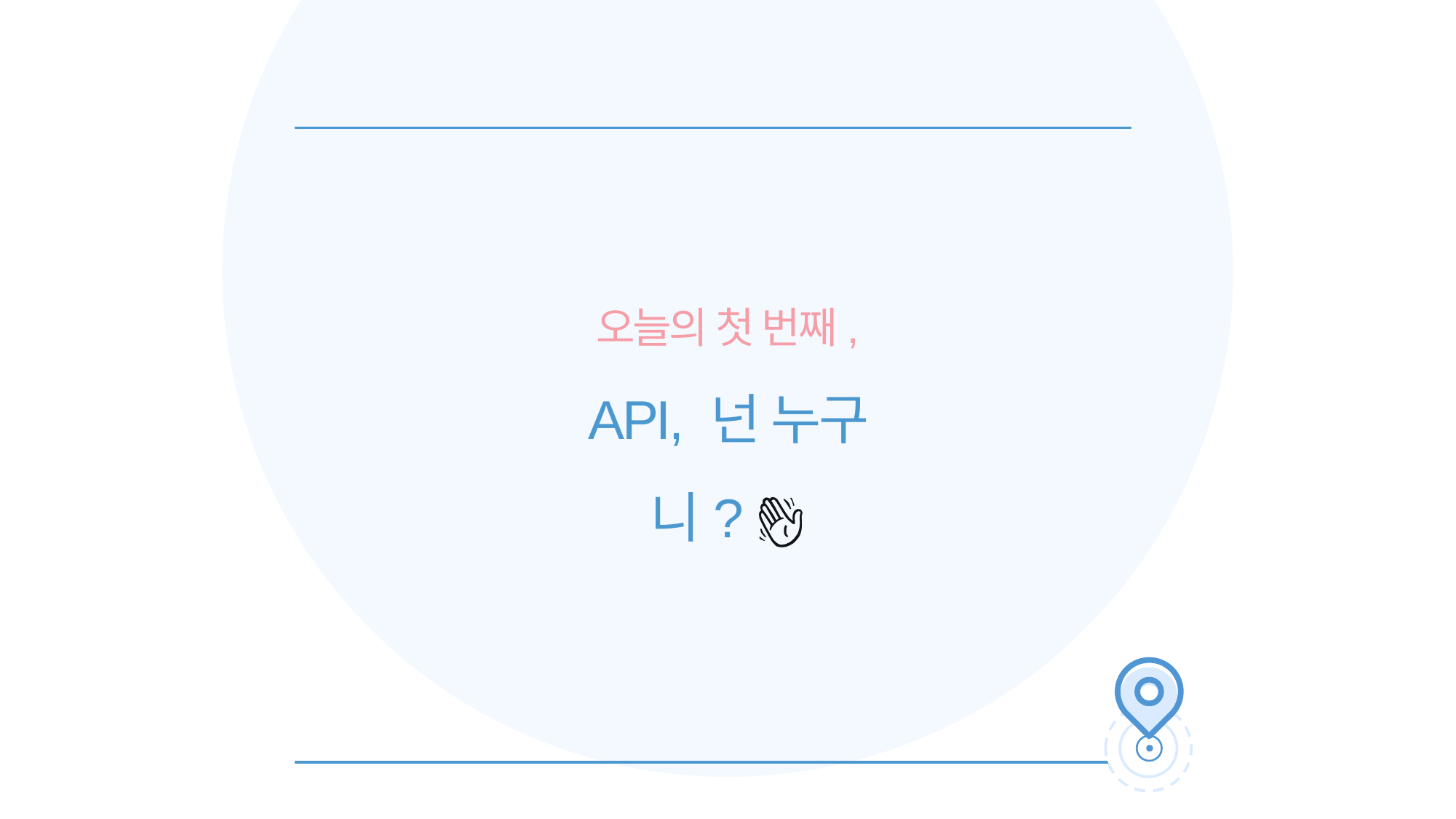

오늘의 첫 번째,
API, 넌 누구니? 👋